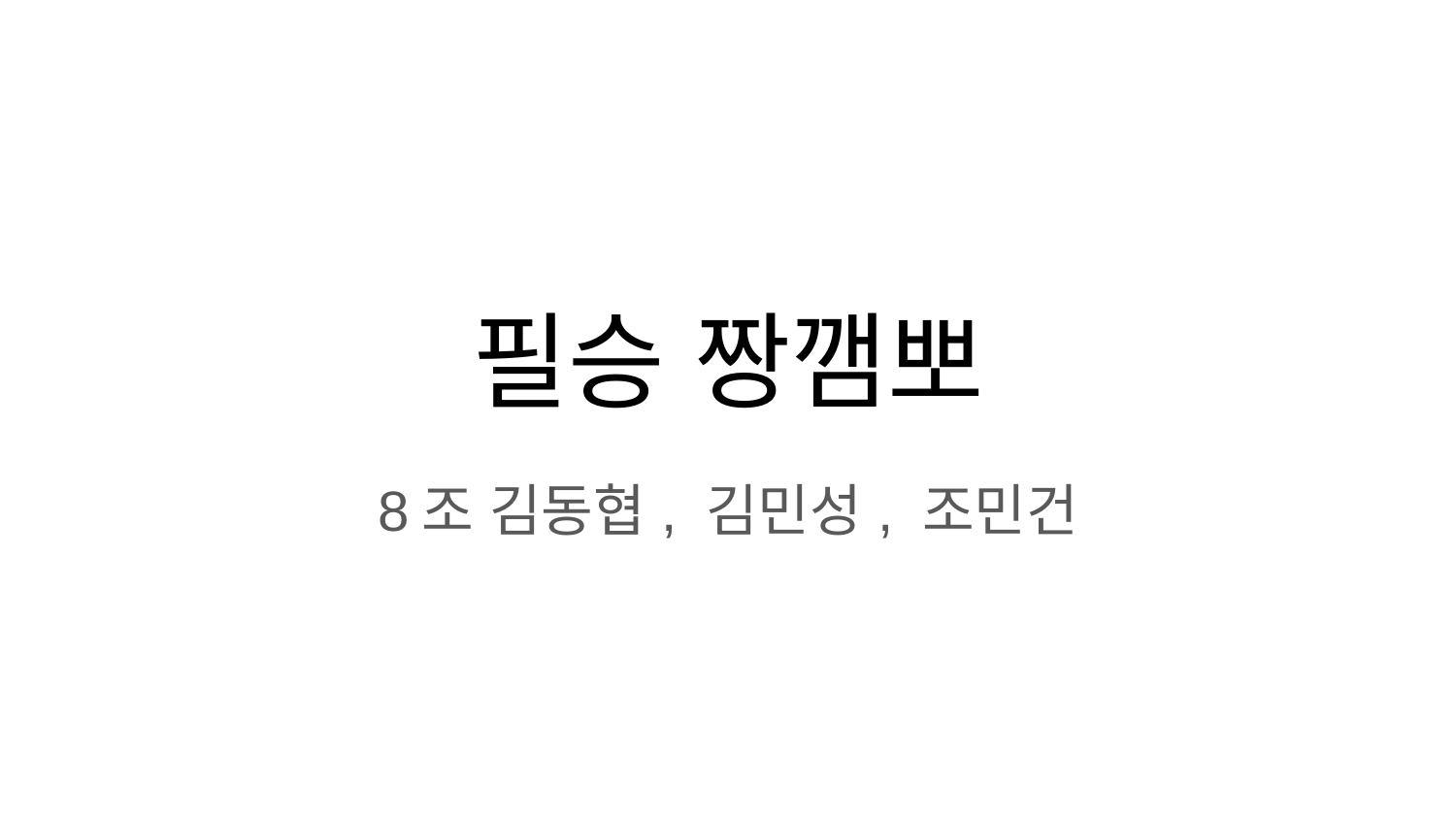

# 필승 짱깸뽀
8조 김동협, 김민성, 조민건